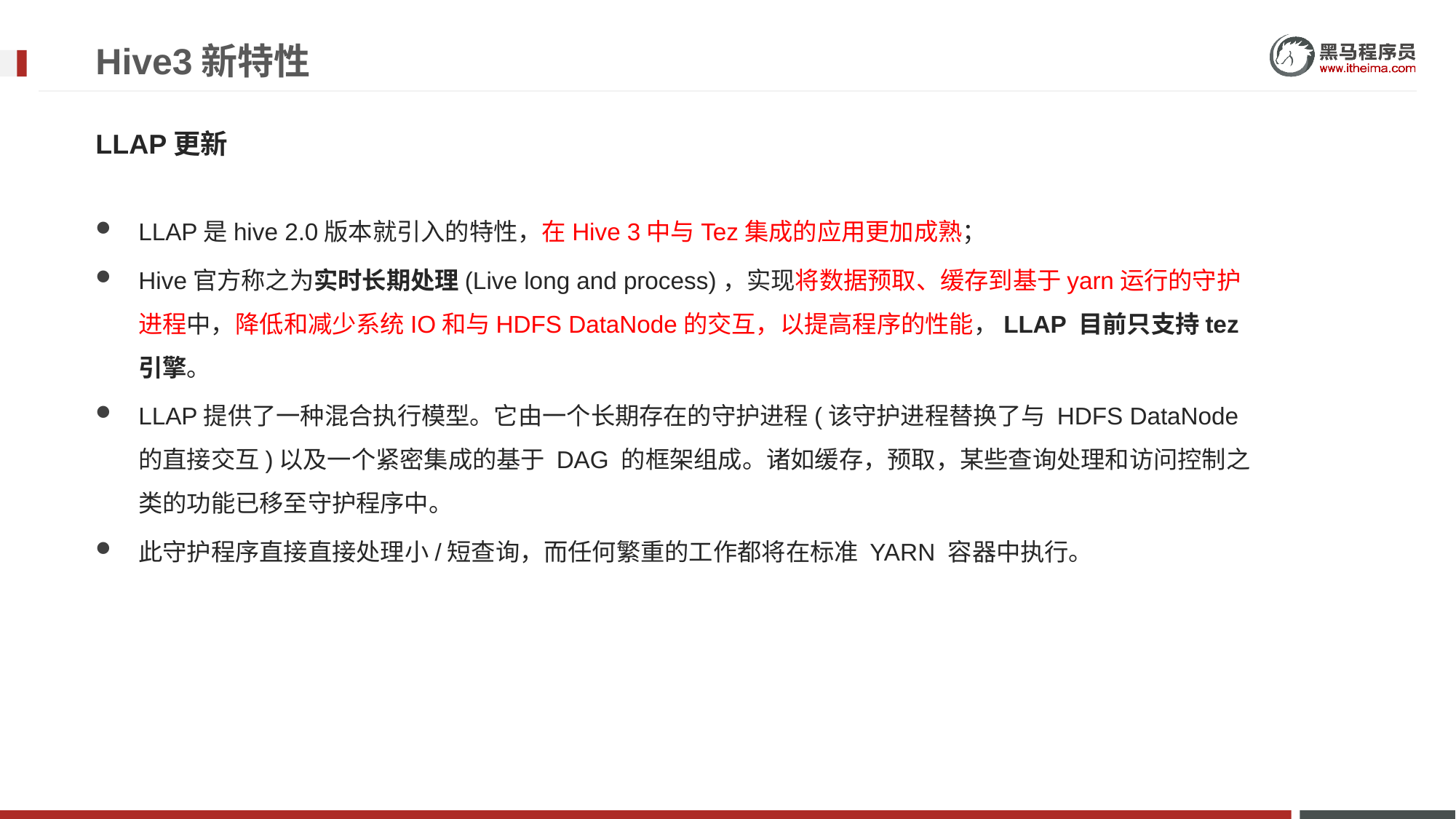

# Hive3新特性
LLAP更新
LLAP是hive 2.0版本就引入的特性，在Hive 3中与Tez集成的应用更加成熟；
Hive官方称之为实时长期处理(Live long and process)，实现将数据预取、缓存到基于yarn运行的守护进程中，降低和减少系统IO和与HDFS DataNode的交互，以提高程序的性能，LLAP 目前只支持tez引擎。
LLAP提供了一种混合执行模型。它由一个长期存在的守护进程(该守护进程替换了与 HDFS DataNode 的直接交互)以及一个紧密集成的基于 DAG 的框架组成。诸如缓存，预取，某些查询处理和访问控制之类的功能已移至守护程序中。
此守护程序直接直接处理小/短查询，而任何繁重的工作都将在标准 YARN 容器中执行。